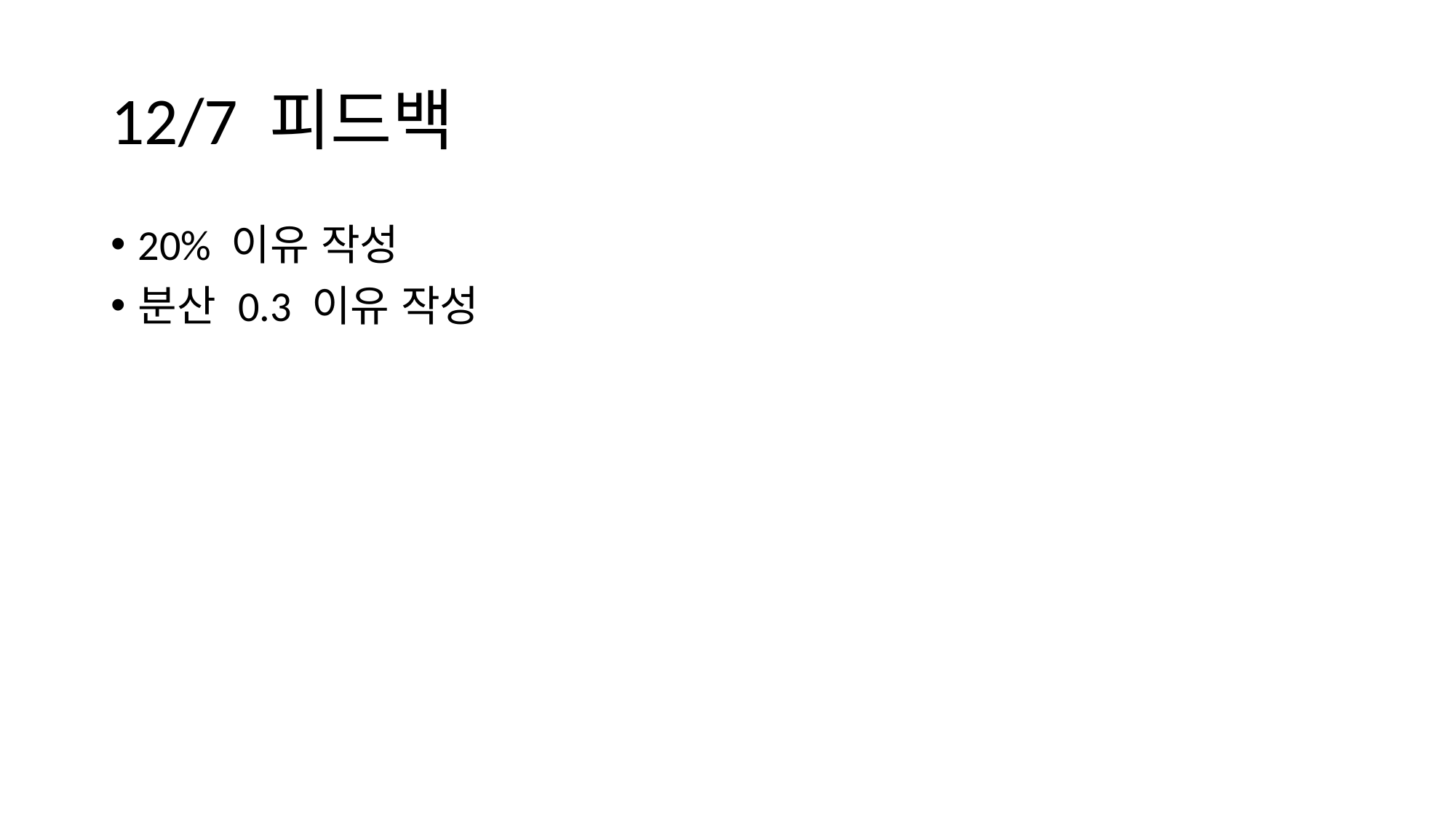

# 12/7 피드백
20% 이유 작성
분산 0.3 이유 작성